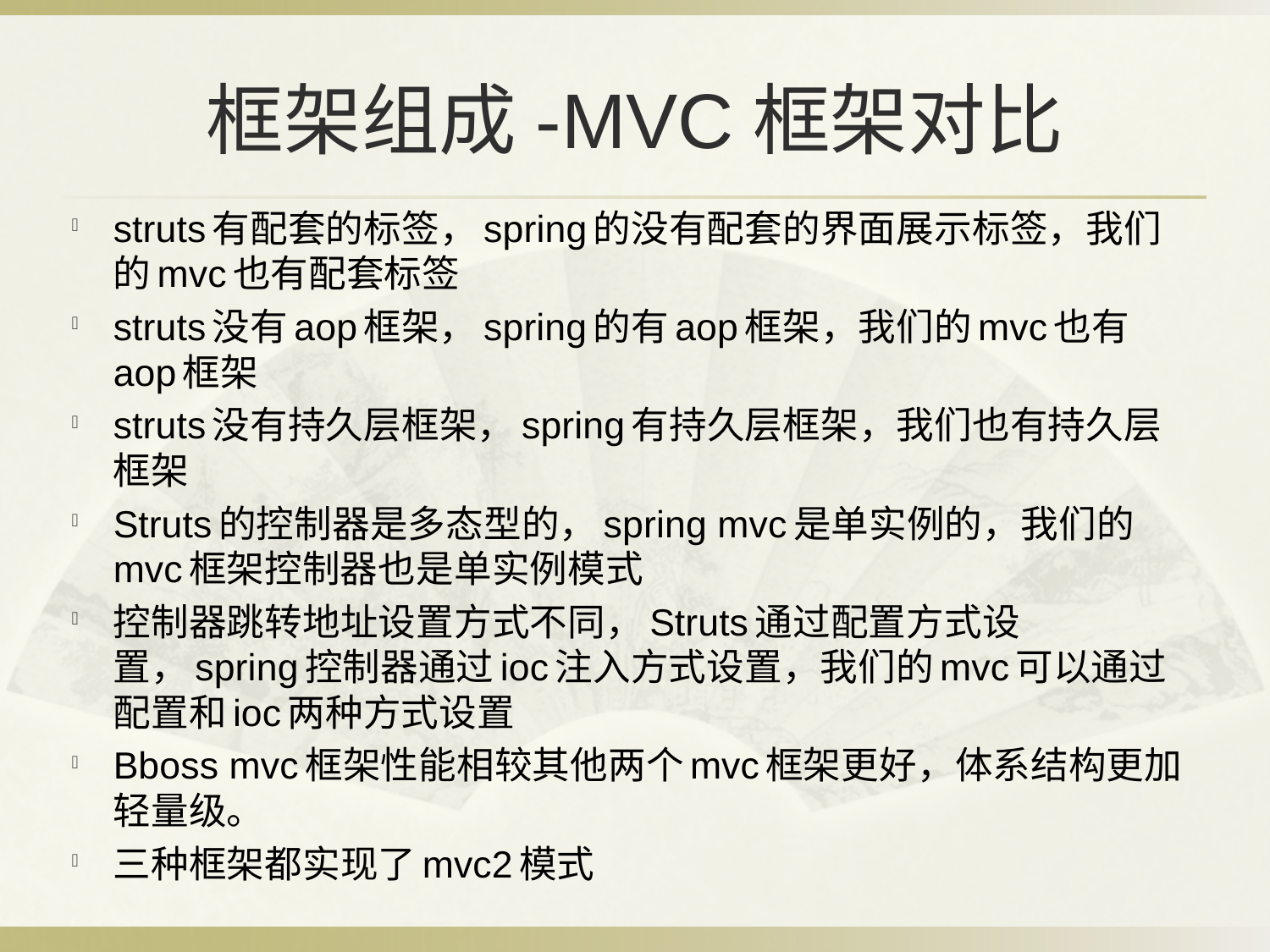

# 框架组成-MVC框架对比
struts有配套的标签，spring的没有配套的界面展示标签，我们的mvc也有配套标签
struts没有aop框架，spring的有aop框架，我们的mvc也有aop框架
struts没有持久层框架，spring有持久层框架，我们也有持久层框架
Struts的控制器是多态型的，spring mvc是单实例的，我们的mvc框架控制器也是单实例模式
控制器跳转地址设置方式不同，Struts通过配置方式设置，spring控制器通过ioc注入方式设置，我们的mvc可以通过配置和ioc两种方式设置
Bboss mvc框架性能相较其他两个mvc框架更好，体系结构更加轻量级。
三种框架都实现了mvc2模式